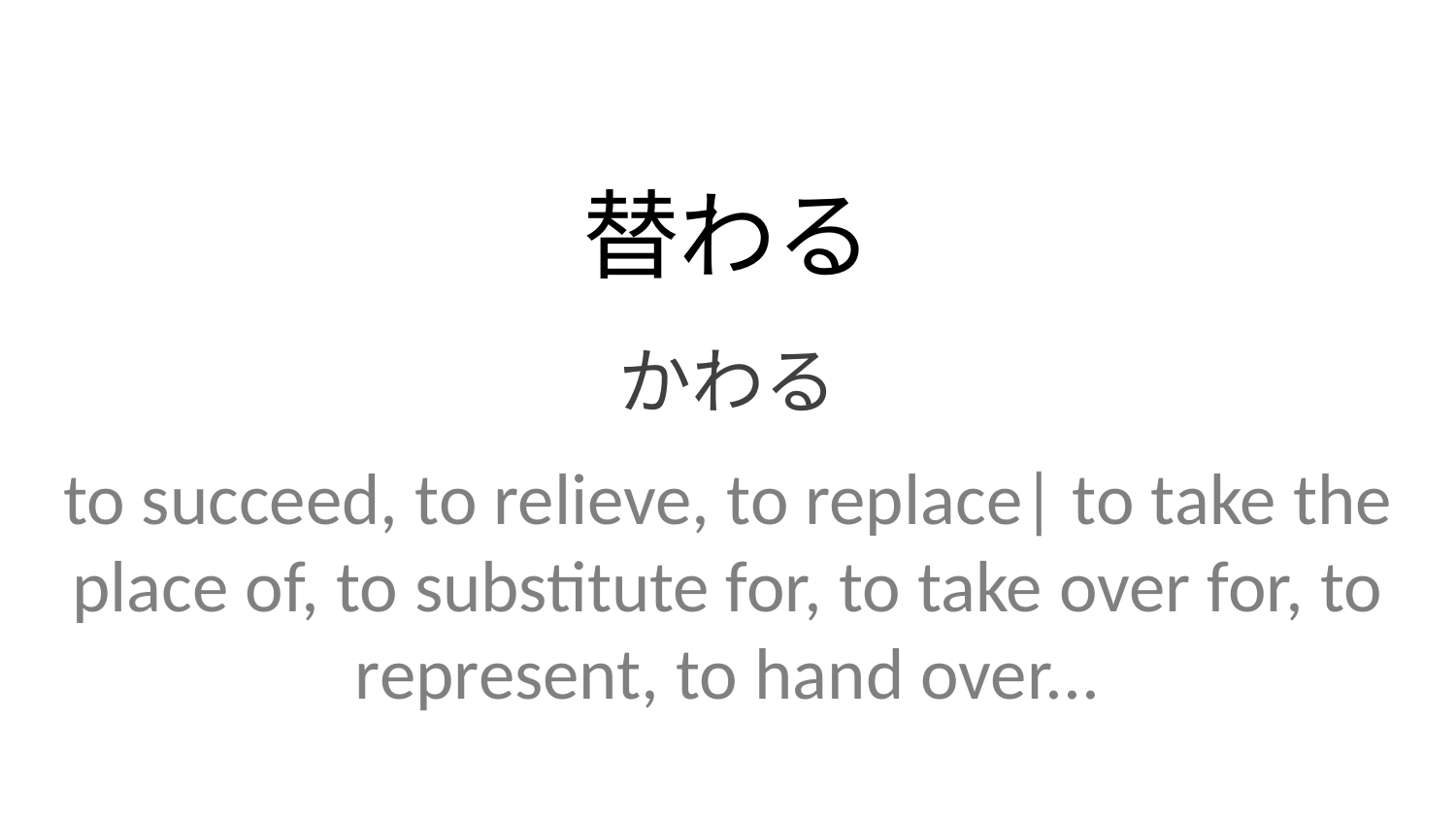

替わる

かわる
to succeed, to relieve, to replace| to take the place of, to substitute for, to take over for, to represent, to hand over...